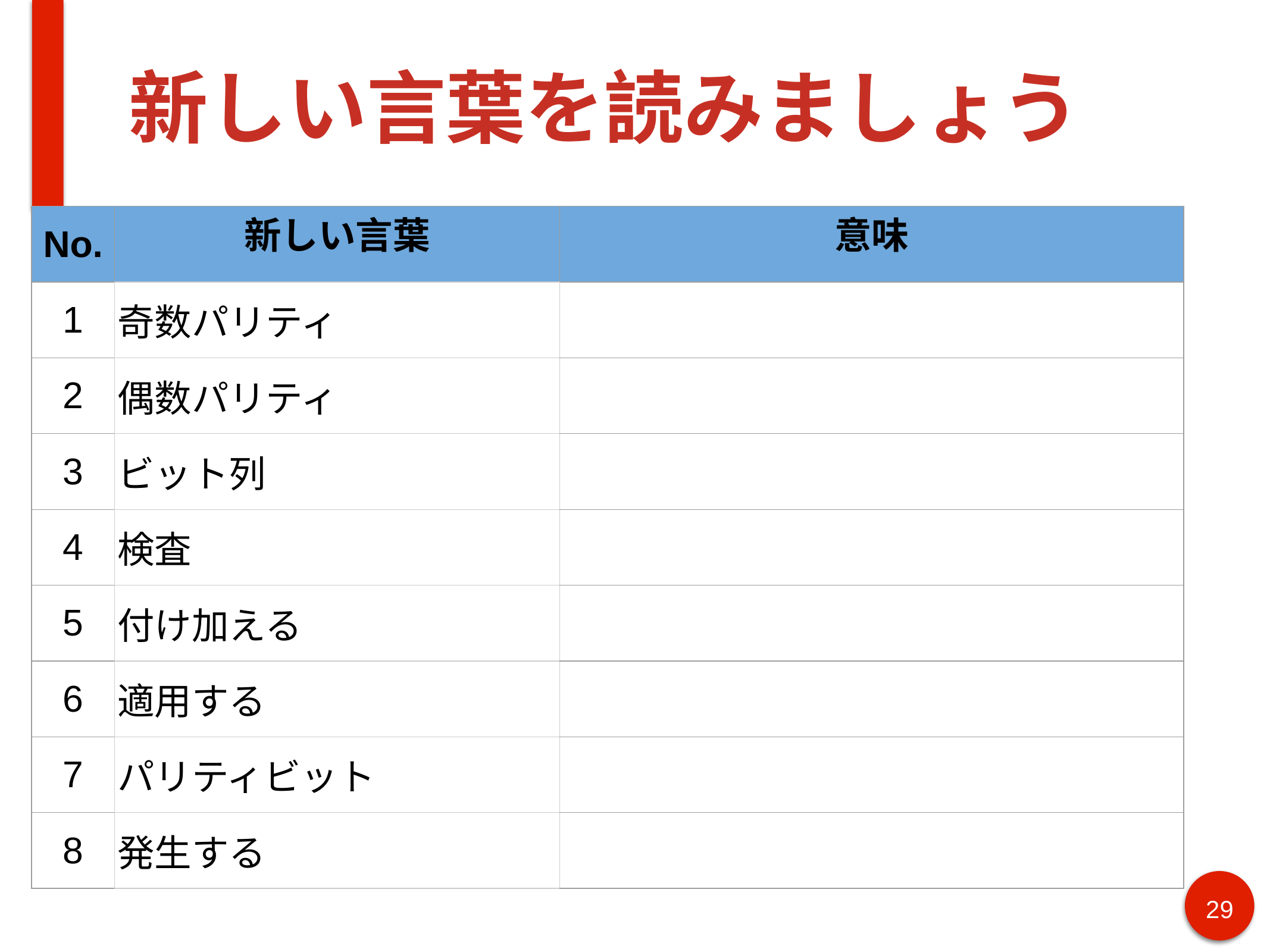

# 新しい言葉を読みましょう
| No. | 新しい言葉 | 意味 |
| --- | --- | --- |
| 1 | 奇数パリティ |  |
| 2 | 偶数パリティ |  |
| 3 | ビット列 |  |
| 4 | 検査 |  |
| 5 | 付け加える |  |
| 6 | 適用する |  |
| 7 | パリティビット |  |
| 8 | 発生する |  |
29